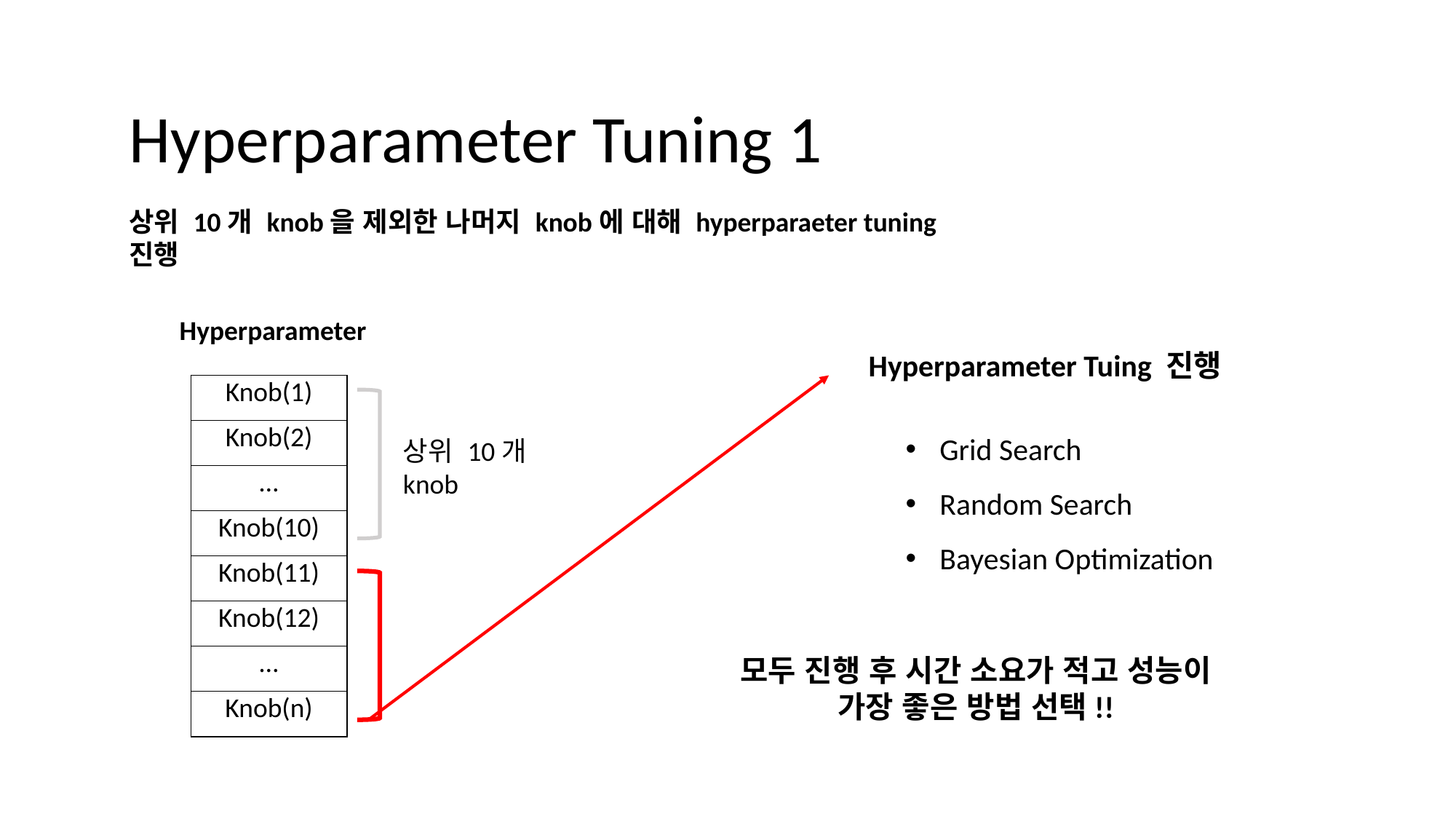

#
Hyperparameter Tuning 1
상위 10개 knob을 제외한 나머지 knob에 대해 hyperparaeter tuning 진행
Hyperparameter
Hyperparameter Tuing 진행
Grid Search
Random Search
Bayesian Optimization
| Knob(1) |
| --- |
| Knob(2) |
| … |
| Knob(10) |
| Knob(11) |
| Knob(12) |
| … |
| Knob(n) |

상위 10개 knob

모두 진행 후 시간 소요가 적고 성능이 가장 좋은 방법 선택!!